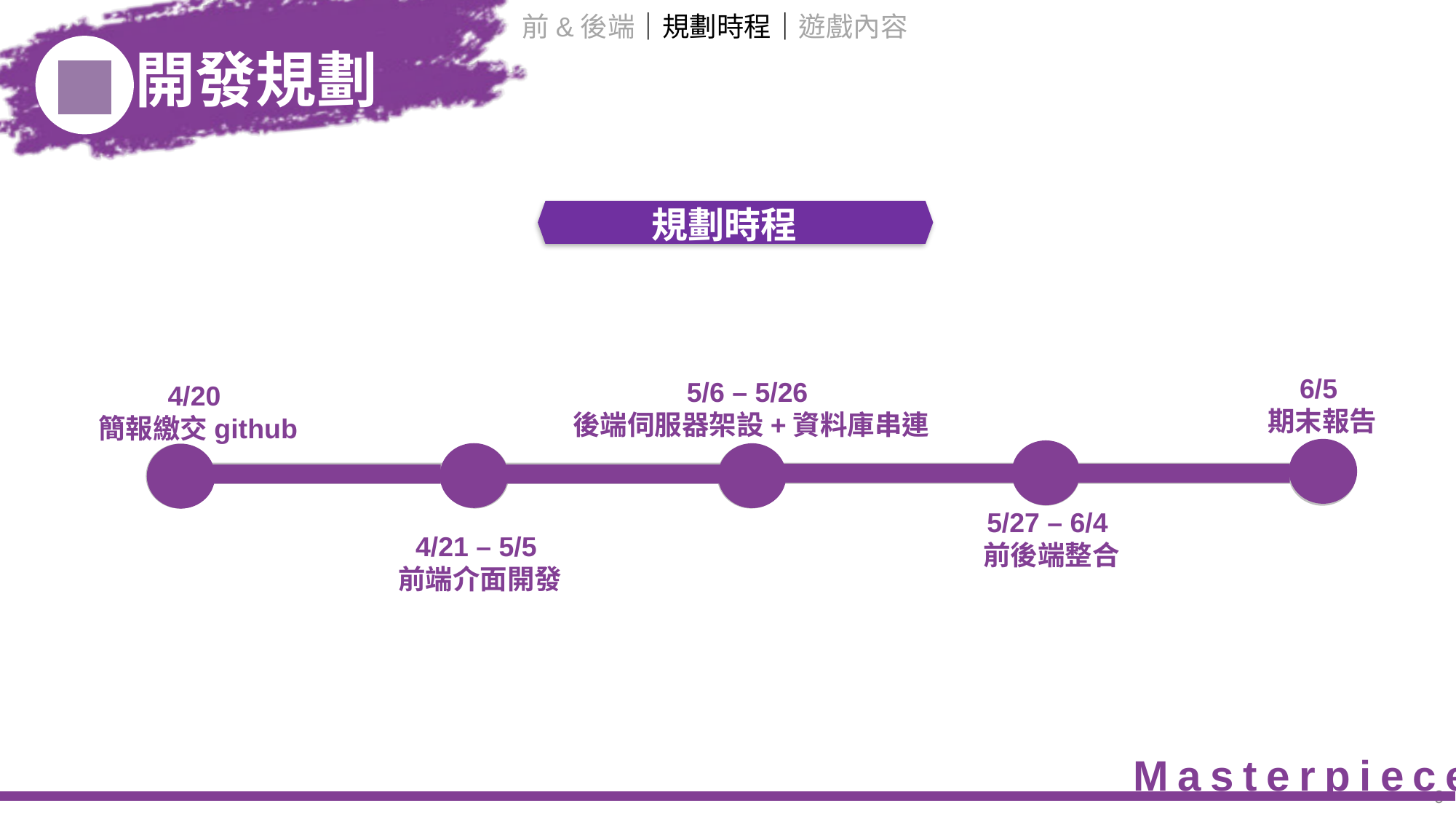

前&後端｜規劃時程｜遊戲內容
規劃時程

6/5
期末報告
5/6 – 5/26
後端伺服器架設+資料庫串連
4/20
簡報繳交github

5/27 – 6/4
前後端整合
4/21 – 5/5
前端介面開發
9